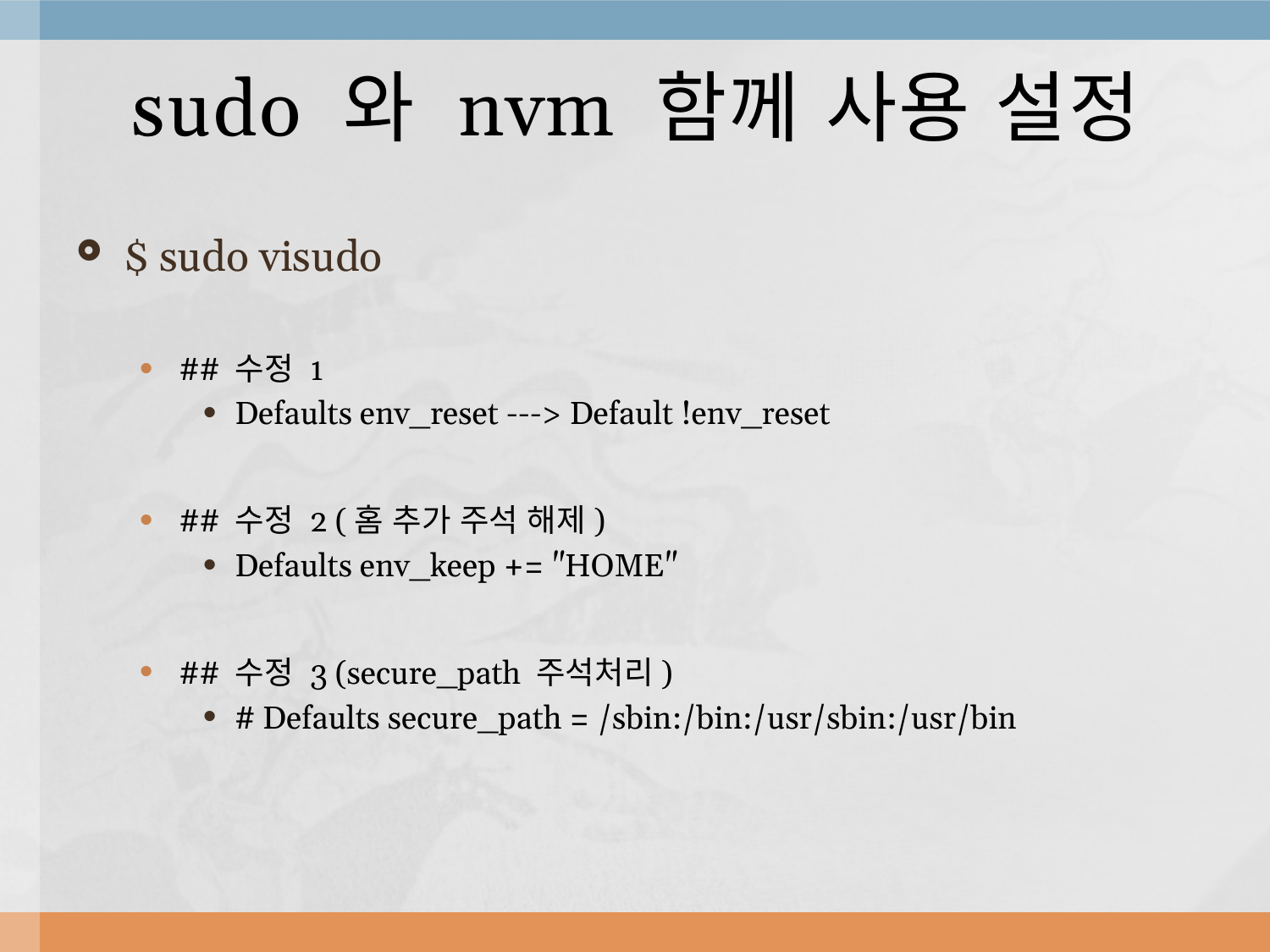

# sudo 와 nvm 함께 사용 설정
$ sudo visudo

## 수정 1
Defaults env_reset ---> Default !env_reset

## 수정 2 (홈 추가 주석 해제)
Defaults env_keep += "HOME"

## 수정 3 (secure_path 주석처리)
# Defaults secure_path = /sbin:/bin:/usr/sbin:/usr/bin